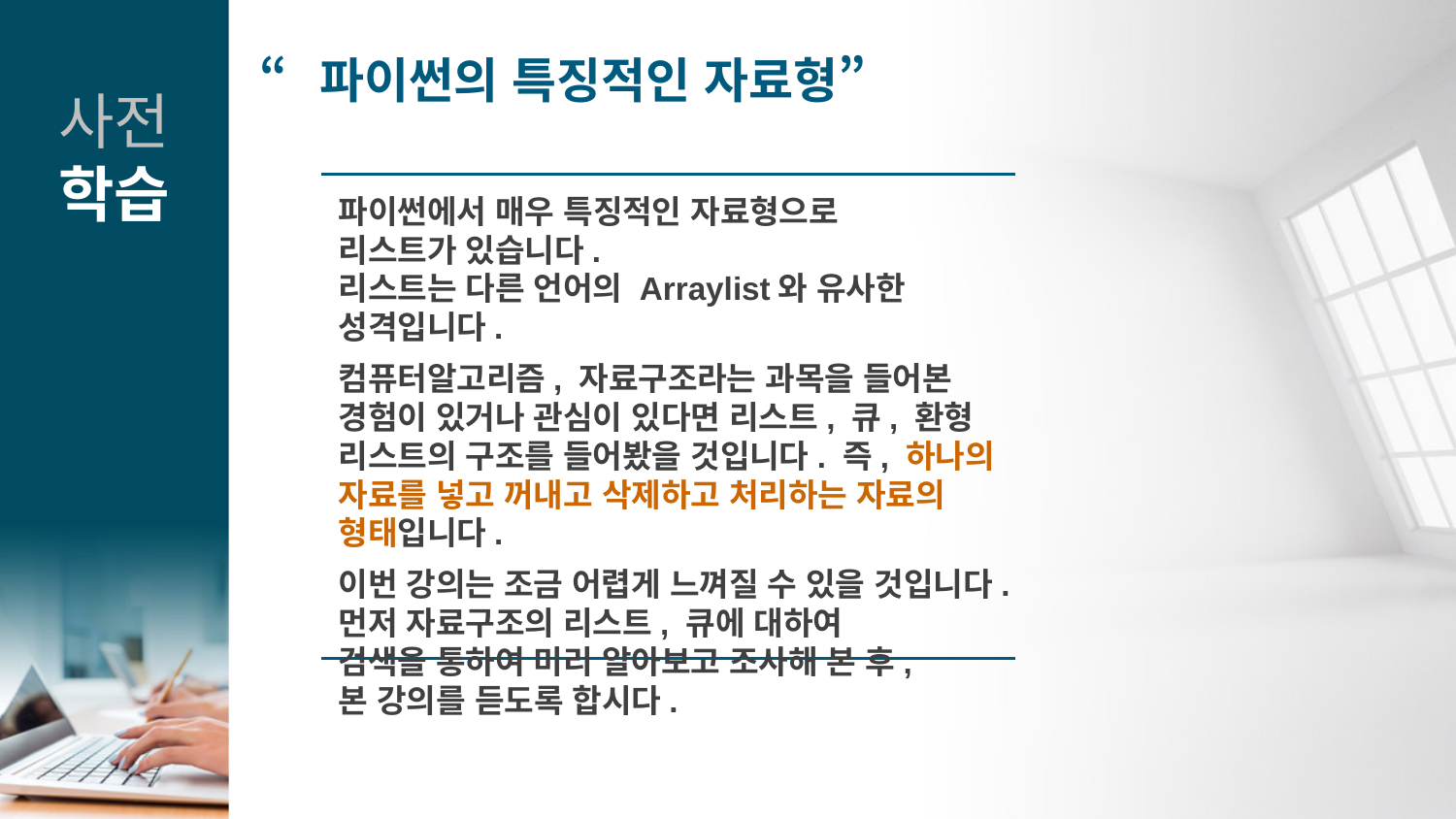

“파이썬의 특징적인 자료형”
사전
학습
파이썬에서 매우 특징적인 자료형으로
리스트가 있습니다.
리스트는 다른 언어의 Arraylist와 유사한 성격입니다.
컴퓨터알고리즘, 자료구조라는 과목을 들어본 경험이 있거나 관심이 있다면 리스트, 큐, 환형 리스트의 구조를 들어봤을 것입니다. 즉, 하나의 자료를 넣고 꺼내고 삭제하고 처리하는 자료의 형태입니다.
이번 강의는 조금 어렵게 느껴질 수 있을 것입니다. 먼저 자료구조의 리스트, 큐에 대하여
검색을 통하여 미리 알아보고 조사해 본 후,
본 강의를 듣도록 합시다.